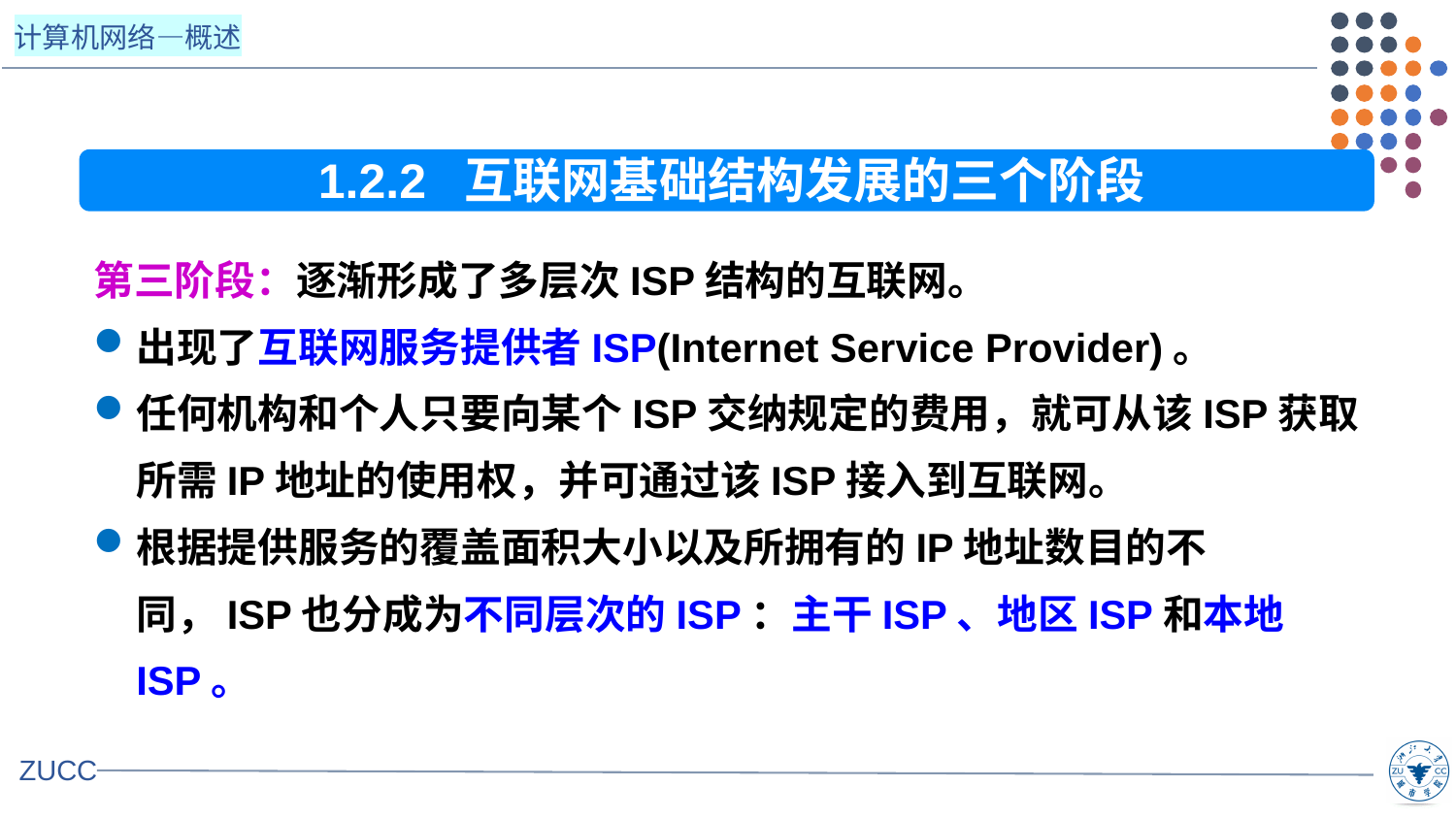

1.2.2  互联网基础结构发展的三个阶段

第三阶段：逐渐形成了多层次ISP结构的互联网。
出现了互联网服务提供者ISP(Internet Service Provider)。
任何机构和个人只要向某个ISP交纳规定的费用，就可从该ISP获取所需IP地址的使用权，并可通过该ISP接入到互联网。
根据提供服务的覆盖面积大小以及所拥有的IP地址数目的不同，ISP也分成为不同层次的ISP：主干ISP、地区ISP和本地ISP。